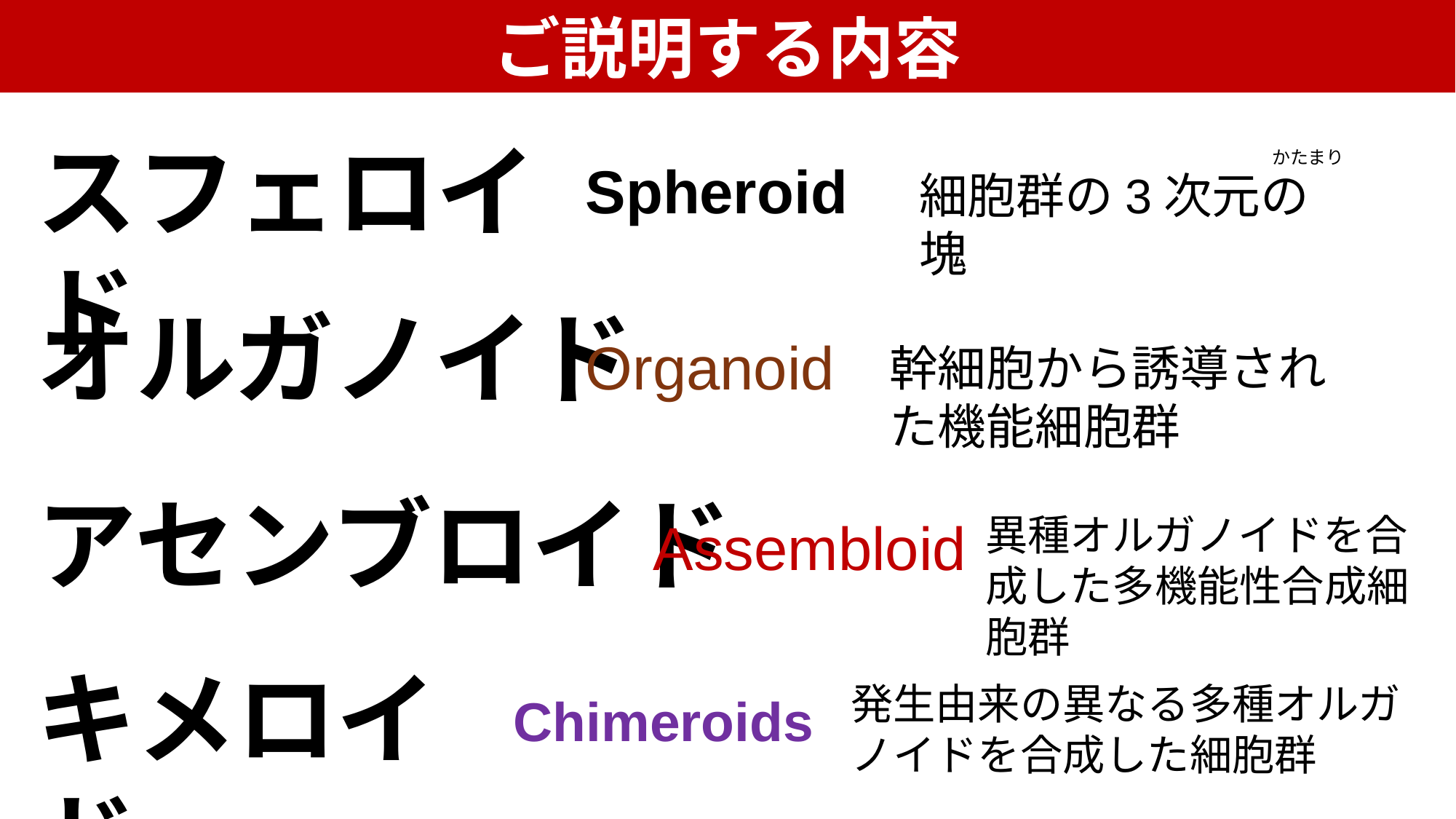

ご説明する内容
スフェロイド
かたまり
Spheroid
細胞群の3次元の塊
オルガノイド
Organoid
幹細胞から誘導された機能細胞群
アセンブロイド
異種オルガノイドを合成した多機能性合成細胞群
Assembloid
キメロイド
発生由来の異なる多種オルガノイドを合成した細胞群
Chimeroids